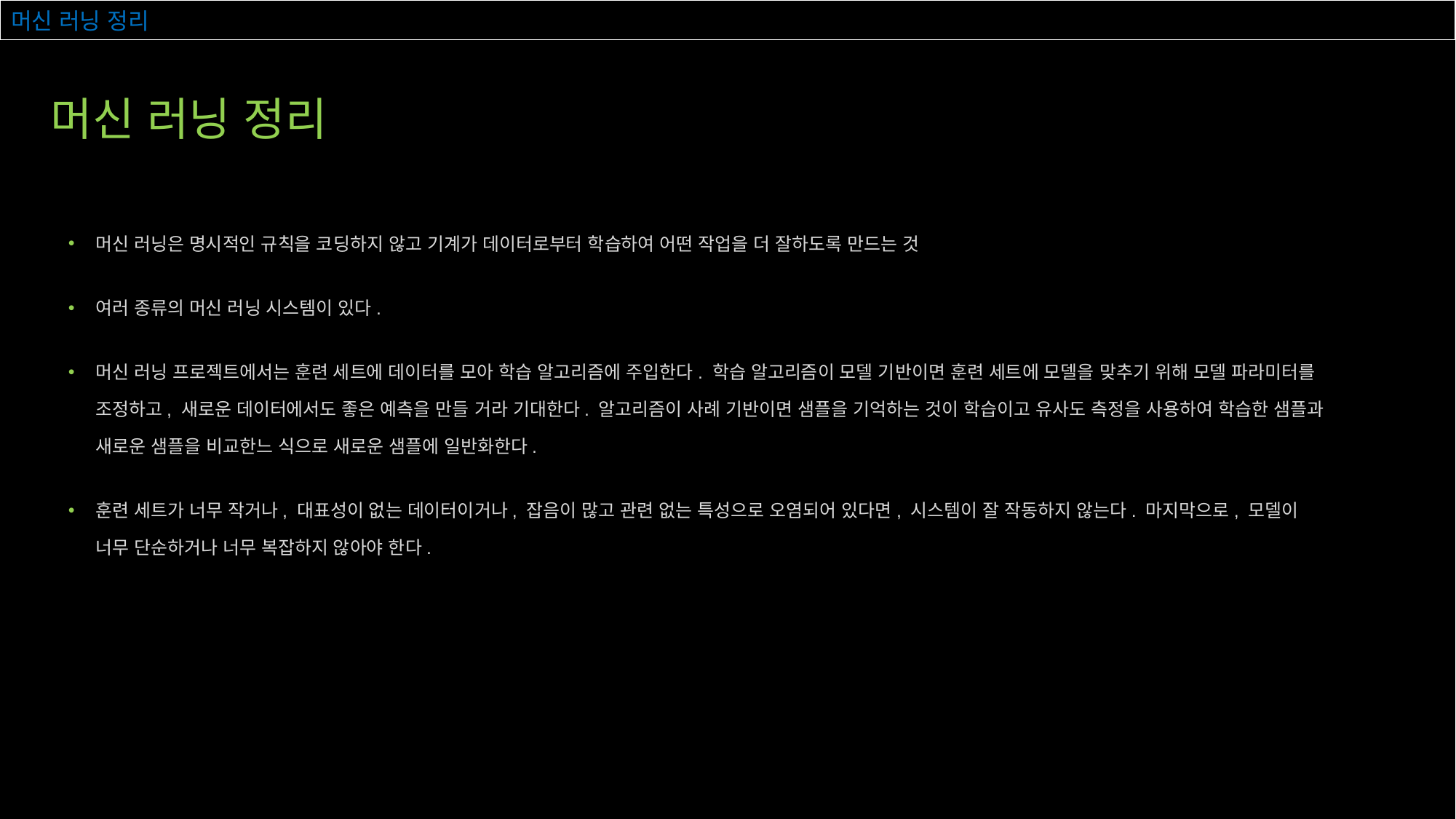

# 머신 러닝 정리
머신 러닝 정리

머신 러닝은 명시적인 규칙을 코딩하지 않고 기계가 데이터로부터 학습하여 어떤 작업을 더 잘하도록 만드는 것
여러 종류의 머신 러닝 시스템이 있다.
머신 러닝 프로젝트에서는 훈련 세트에 데이터를 모아 학습 알고리즘에 주입한다. 학습 알고리즘이 모델 기반이면 훈련 세트에 모델을 맞추기 위해 모델 파라미터를 조정하고, 새로운 데이터에서도 좋은 예측을 만들 거라 기대한다. 알고리즘이 사례 기반이면 샘플을 기억하는 것이 학습이고 유사도 측정을 사용하여 학습한 샘플과 새로운 샘플을 비교한느 식으로 새로운 샘플에 일반화한다.
훈련 세트가 너무 작거나, 대표성이 없는 데이터이거나, 잡음이 많고 관련 없는 특성으로 오염되어 있다면, 시스템이 잘 작동하지 않는다. 마지막으로, 모델이 너무 단순하거나 너무 복잡하지 않아야 한다.